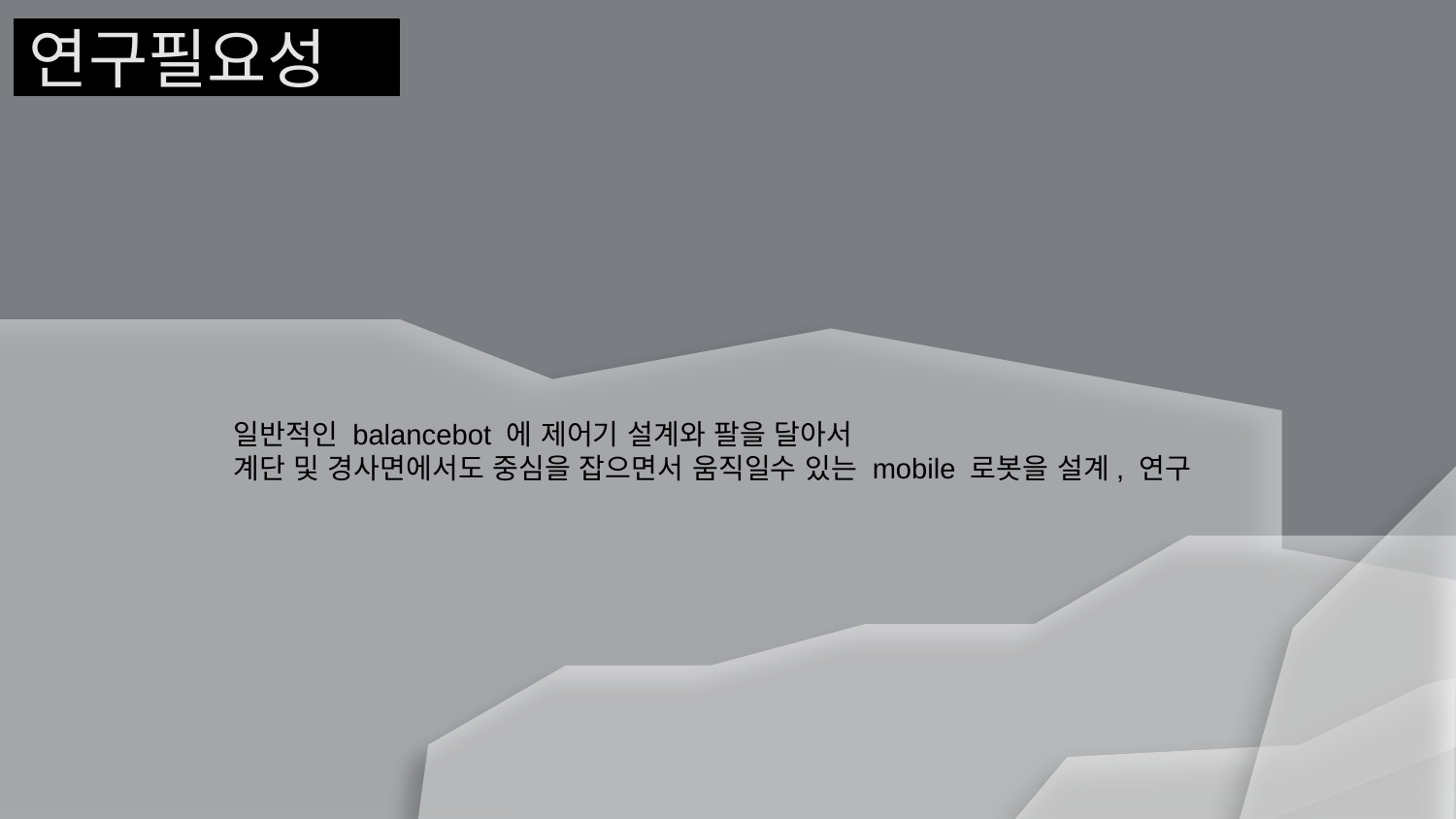

# 연구필요성
일반적인 balancebot 에 제어기 설계와 팔을 달아서
계단 및 경사면에서도 중심을 잡으면서 움직일수 있는 mobile 로봇을 설계, 연구